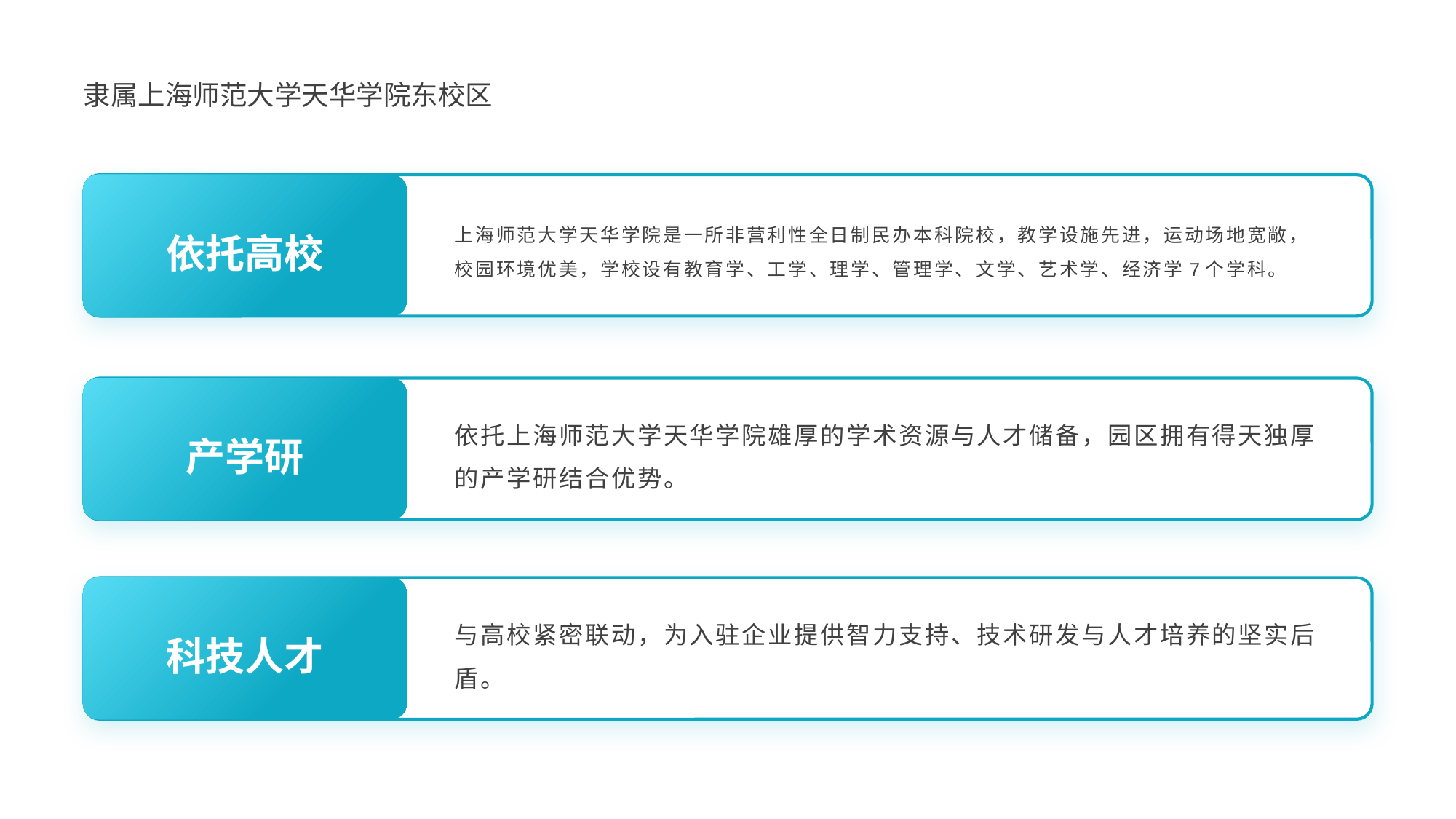

# 隶属上海师范大学天华学院东校区
依托高校

上海师范大学天华学院是一所非营利性全日制民办本科院校，教学设施先进，运动场地宽敞，校园环境优美，学校设有教育学、工学、理学、管理学、文学、艺术学、经济学7个学科。
产学研

依托上海师范大学天华学院雄厚的学术资源与人才储备，园区拥有得天独厚的产学研结合优势。
科技人才

与高校紧密联动，为入驻企业提供智力支持、技术研发与人才培养的坚实后盾。